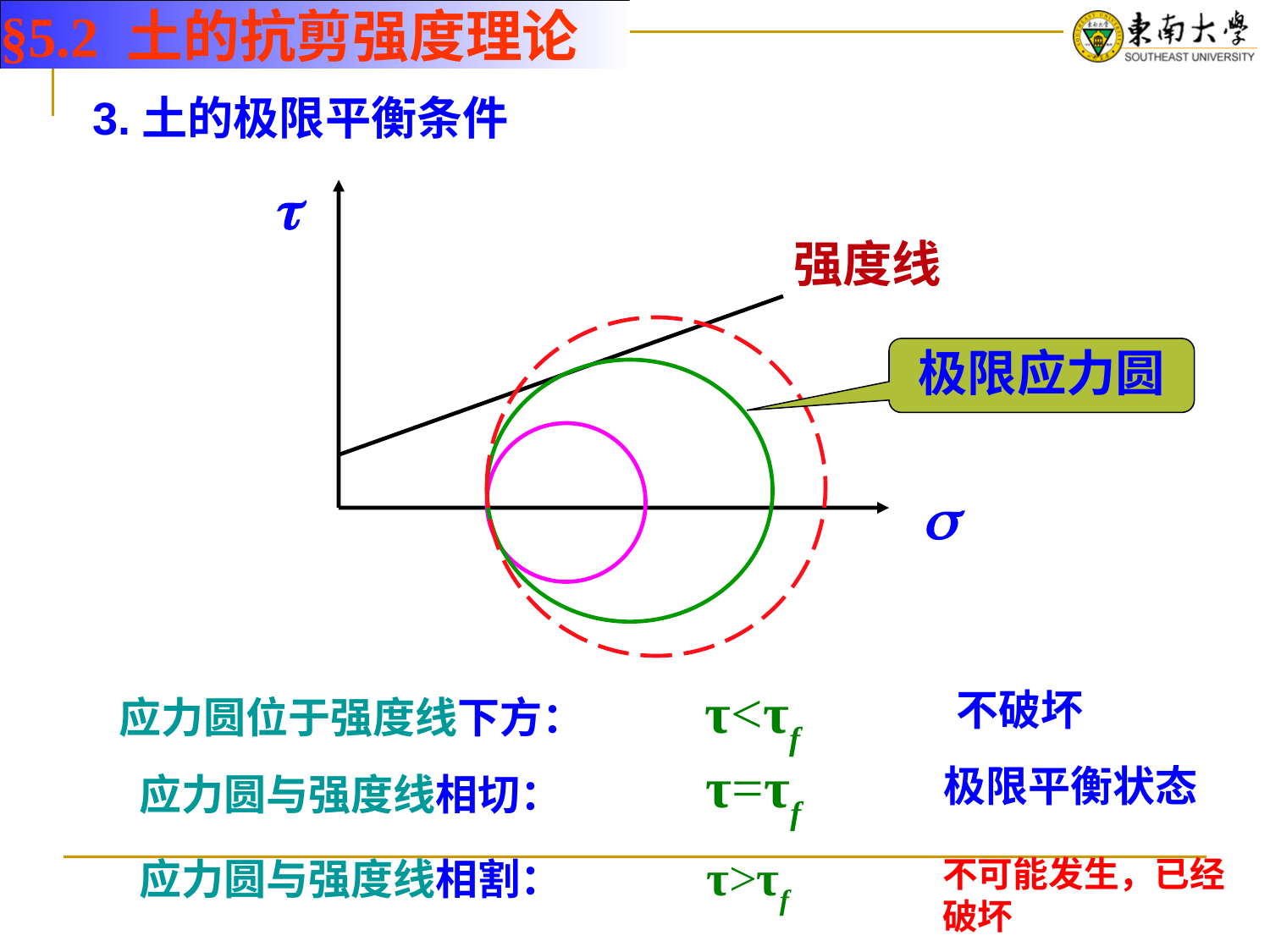

§5.2 土的抗剪强度理论
# 3.土的极限平衡条件
τ

强度线

极限应力圆

σ

τ<τf
不破坏
应力圆位于强度线下方：
τ=τf
极限平衡状态
应力圆与强度线相切：
应力圆与强度线相割：
τ>τf
不可能发生，已经破坏